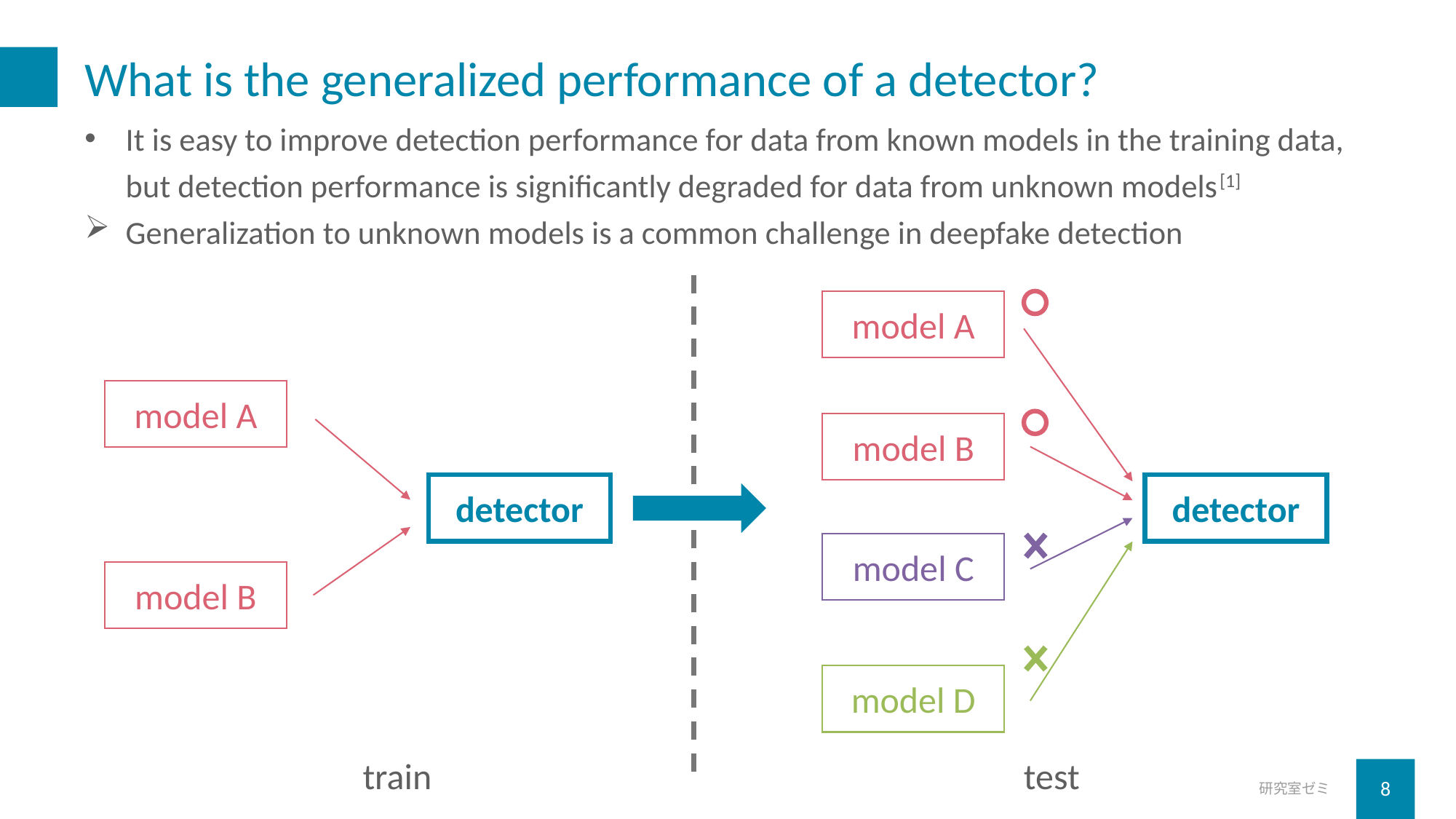

# What is the generalized performance of a detector?
It is easy to improve detection performance for data from known models in the training data, but detection performance is significantly degraded for data from unknown models[1]
Generalization to unknown models is a common challenge in deepfake detection

model A
model A

model B

detector
detector

model C
model B

model D
train
test
研究室ゼミ
8